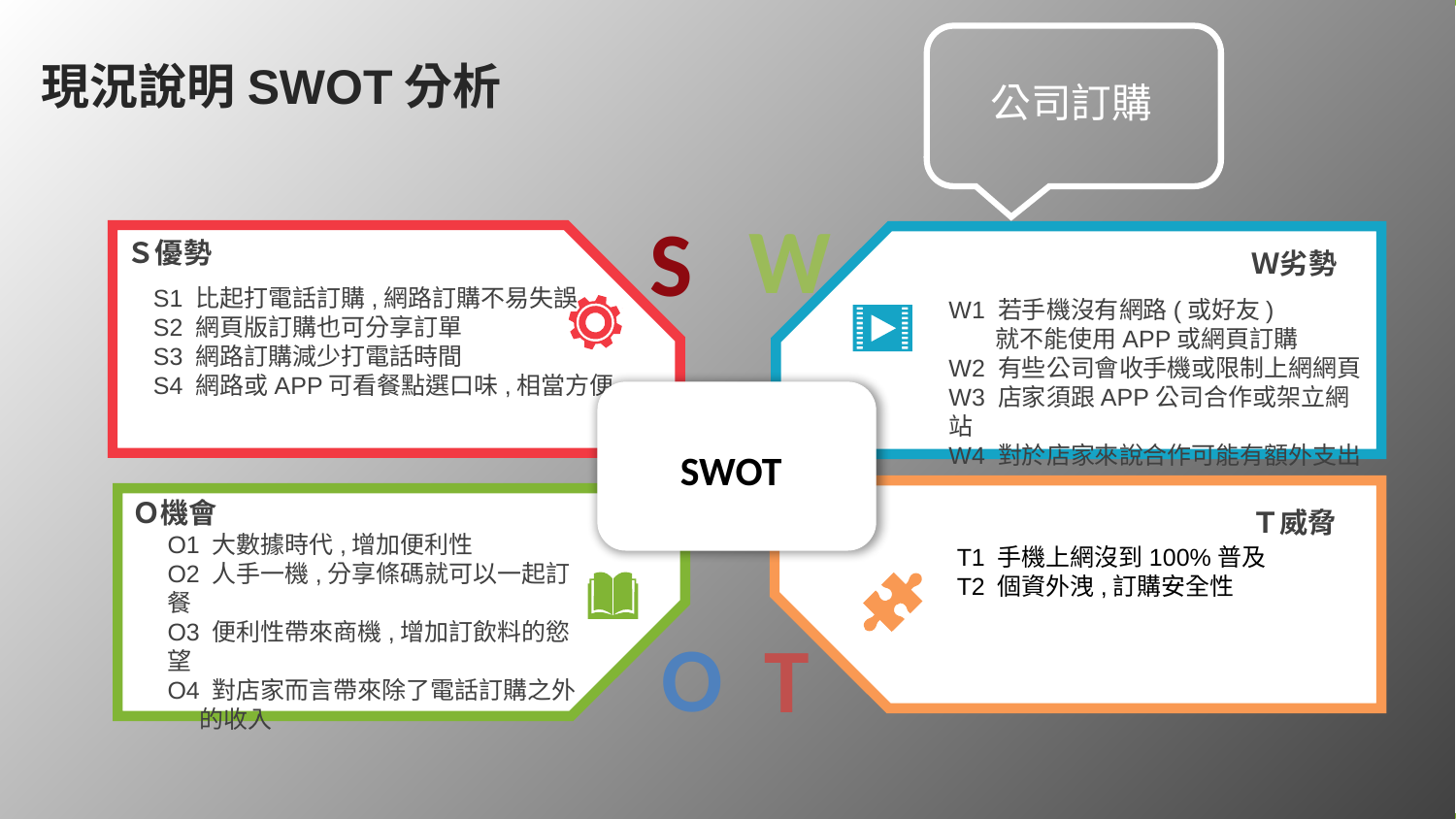

現況說明SWOT分析
公司訂購

W

Ｗ劣勢
W1 若手機沒有網路(或好友)
      就不能使用APP或網頁訂購
W2 有些公司會收手機或限制上網網頁
W3 店家須跟APP公司合作或架立網站
W4 對於店家來說合作可能有額外支出

S
Ｓ優勢
S1 比起打電話訂購,網路訂購不易失誤
S2 網頁版訂購也可分享訂單
S3 網路訂購減少打電話時間
S4 網路或APP可看餐點選口味,相當方便

SWOT

Ｔ威脅
T1 手機上網沒到100%普及
T2 個資外洩,訂購安全性

T
Ｏ機會
O1 大數據時代,增加便利性
O2 人手一機,分享條碼就可以一起訂餐
O3 便利性帶來商機,增加訂飲料的慾望
O4 對店家而言帶來除了電話訂購之外
      的收入

O